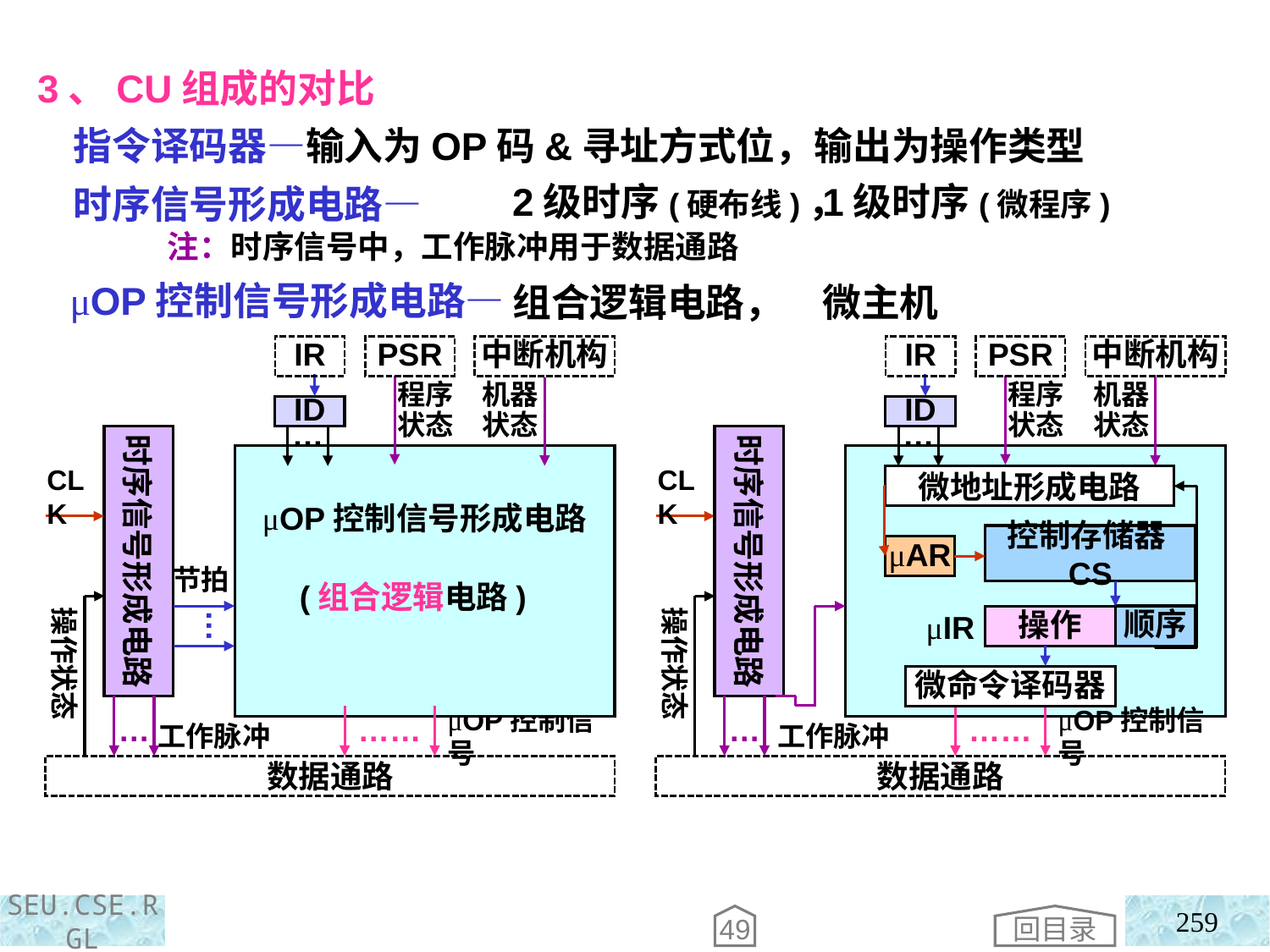

3、CU组成的对比
   指令译码器—输入为OP码&寻址方式位，输出为操作类型
   时序信号形成电路—
                 注：时序信号中，工作脉冲用于数据通路
   μOP控制信号形成电路—
2级时序(硬布线)，

组合逻辑电路，
1级时序(微程序)

微主机
IR
PSR
中断机构
程序状态
机器状态
ID
时序信号形成电路
…
μOP控制信号形成电路

CLK
操作状态
……
μOP控制信号
数据通路
IR
PSR
中断机构
程序状态
机器状态
ID
时序信号形成电路
…

CLK
操作状态
……
μOP控制信号
数据通路
微地址形成电路
控制存储器CS
μAR
顺序
μIR
操作
微命令译码器
节拍
…
(组合逻辑电路)
工作脉冲
工作脉冲
…
…
回目录
259
49